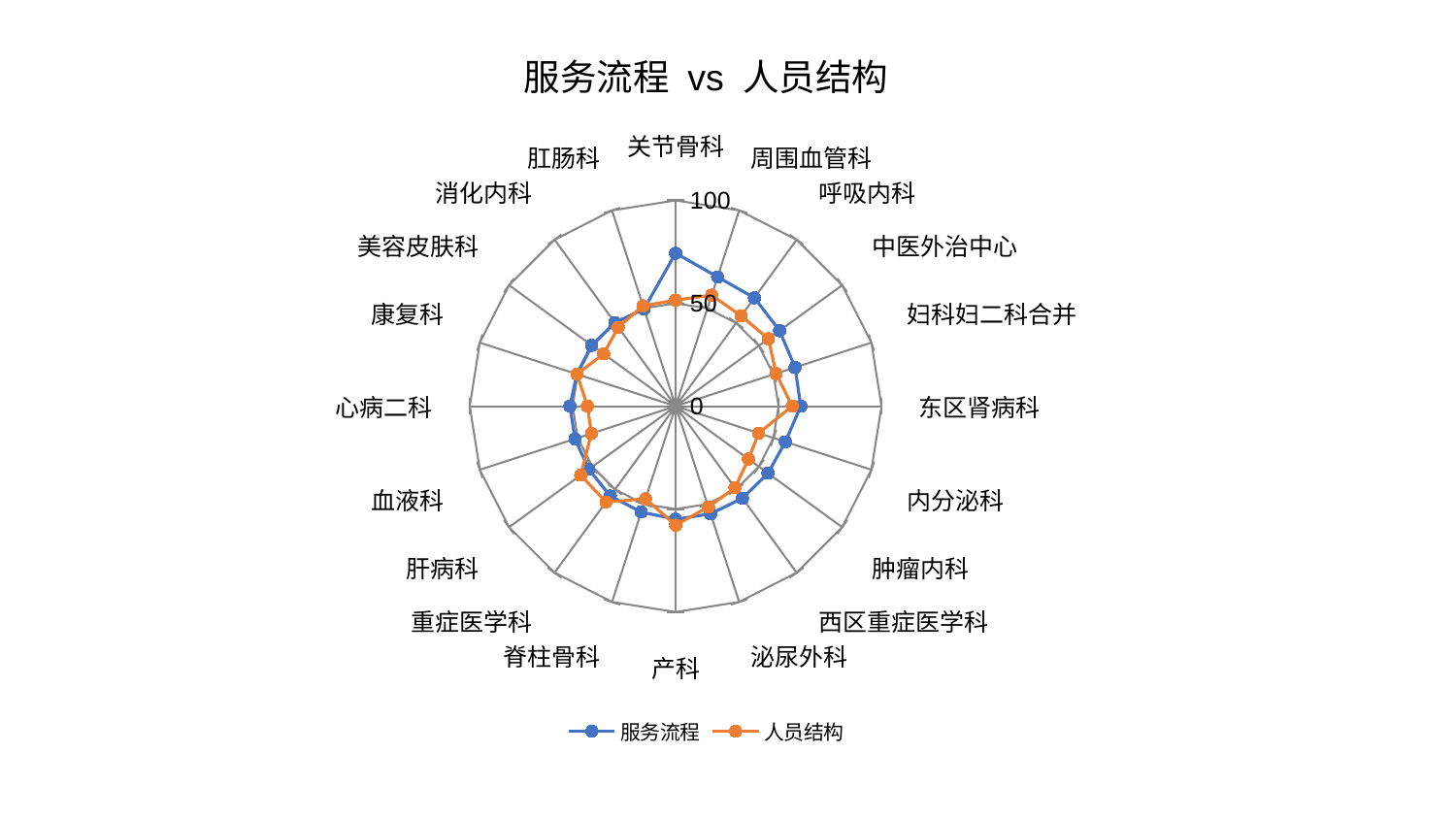

### Chart: 服务流程 vs 人员结构

| Category | 服务流程 | 人员结构 |
|---|---|---|
| 关节骨科 | 74.36460579821954 | 51.548774637261694 |
| 周围血管科 | 66.01436668183749 | 56.70203088882758 |
| 呼吸内科 | 65.10446956818146 | 54.211917862500215 |
| 中医外治中心 | 62.44784996293849 | 55.71561314420455 |
| 妇科妇二科合并 | 61.00389768528724 | 51.34032141233851 |
| 东区肾病科 | 60.79506197970497 | 56.639682694036274 |
| 内分泌科 | 56.05707882271122 | 42.46746422098327 |
| 肿瘤内科 | 55.46310507726069 | 43.74453716238774 |
| 西区重症医学科 | 55.28577247042181 | 49.048753187800834 |
| 泌尿外科 | 54.98115072430567 | 51.489281861305436 |
| 产科 | 54.92996481344714 | 57.80770646597618 |
| 脊柱骨科 | 54.07373015200177 | 47.356579087239076 |
| 重症医学科 | 53.98465911558552 | 57.566071359560254 |
| 肝病科 | 52.118013177190576 | 57.014780504752835 |
| 血液科 | 51.393148096951215 | 42.98673531770843 |
| 心病二科 | 51.34643208389235 | 42.83497759917898 |
| 康复科 | 50.456790969489695 | 50.36358312006537 |
| 美容皮肤科 | 50.399935474736466 | 43.22997047802819 |
| 消化内科 | 50.152404867706096 | 47.405713677506014 |
| 肛肠科 | 49.66738336935128 | 51.274660543102684 |
60